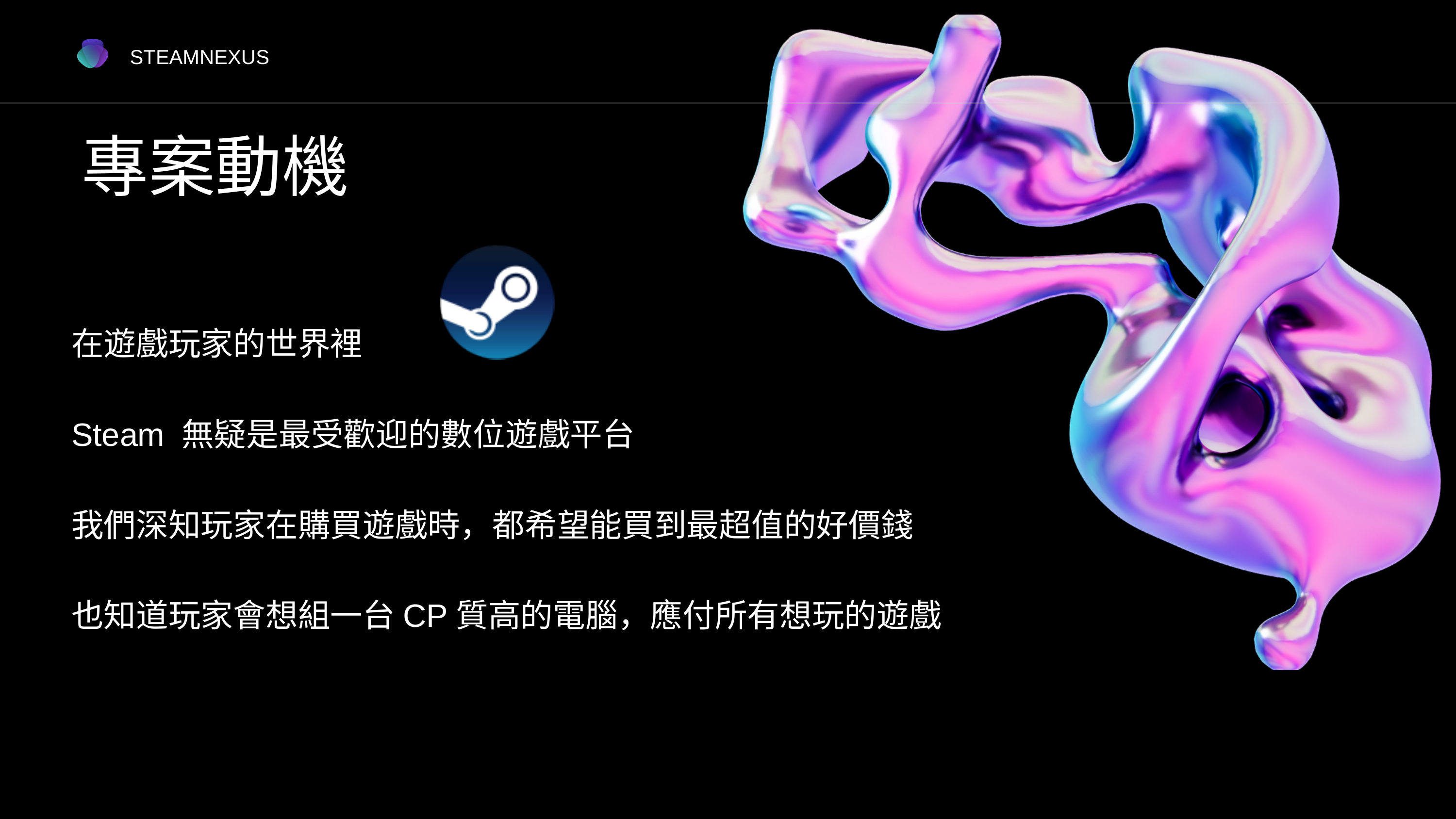

STEAMNEXUS

專案動機

在遊戲玩家的世界裡

Steam 無疑是最受歡迎的數位遊戲平台

我們深知玩家在購買遊戲時，都希望能買到最超值的好價錢

也知道玩家會想組一台CP質高的電腦，應付所有想玩的遊戲